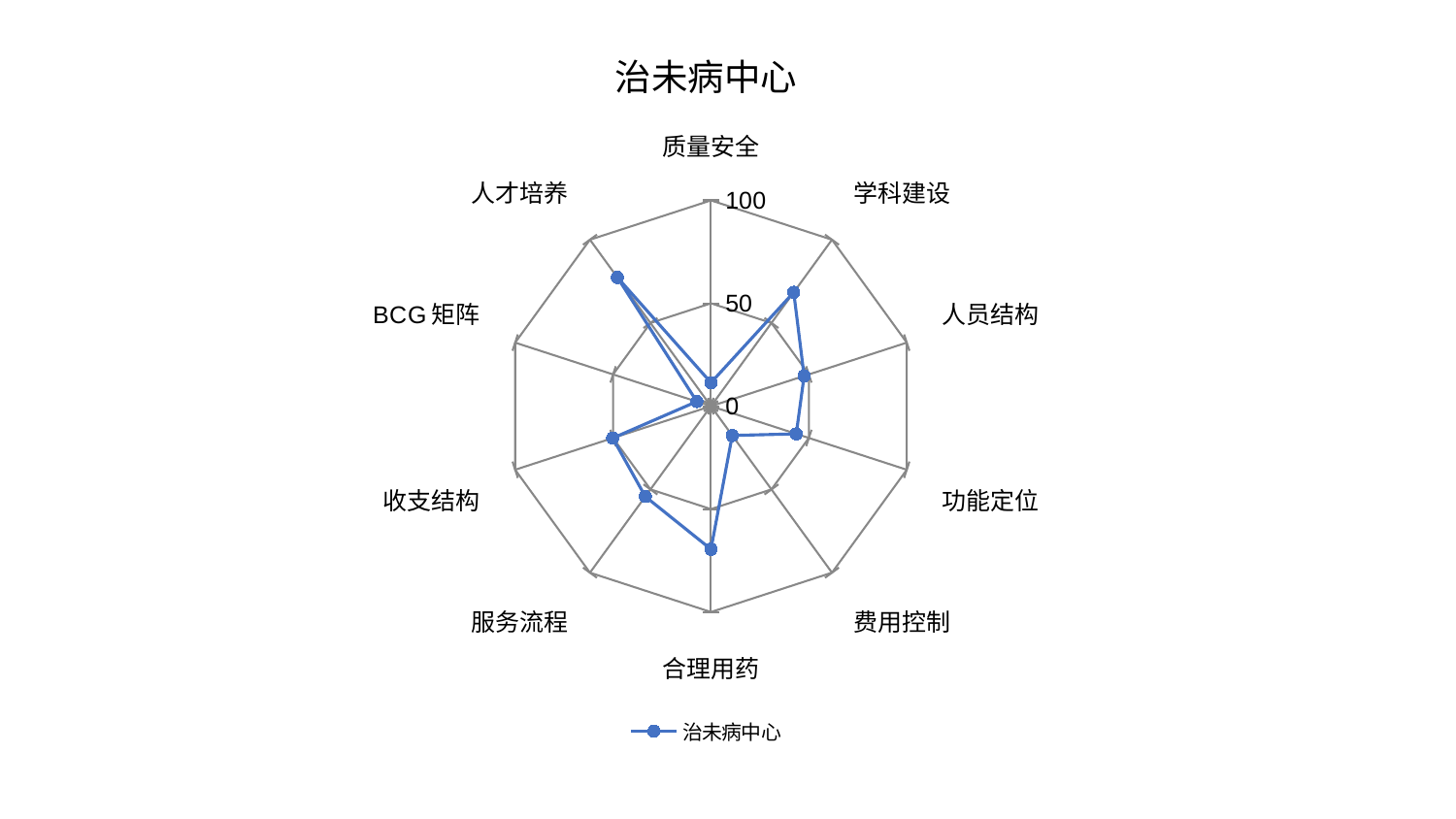

### Chart: 治未病中心

| Category | 治未病中心 |
|---|---|
| 质量安全 | 11.43934495918681 |
| 学科建设 | 68.39875391013786 |
| 人员结构 | 47.57275030750034 |
| 功能定位 | 43.565481753819356 |
| 费用控制 | 17.615075128901783 |
| 合理用药 | 69.50929557389925 |
| 服务流程 | 54.27175233980922 |
| 收支结构 | 50.194685779847056 |
| BCG矩阵 | 7.244843020721974 |
| 人才培养 | 77.36701510866858 |
99